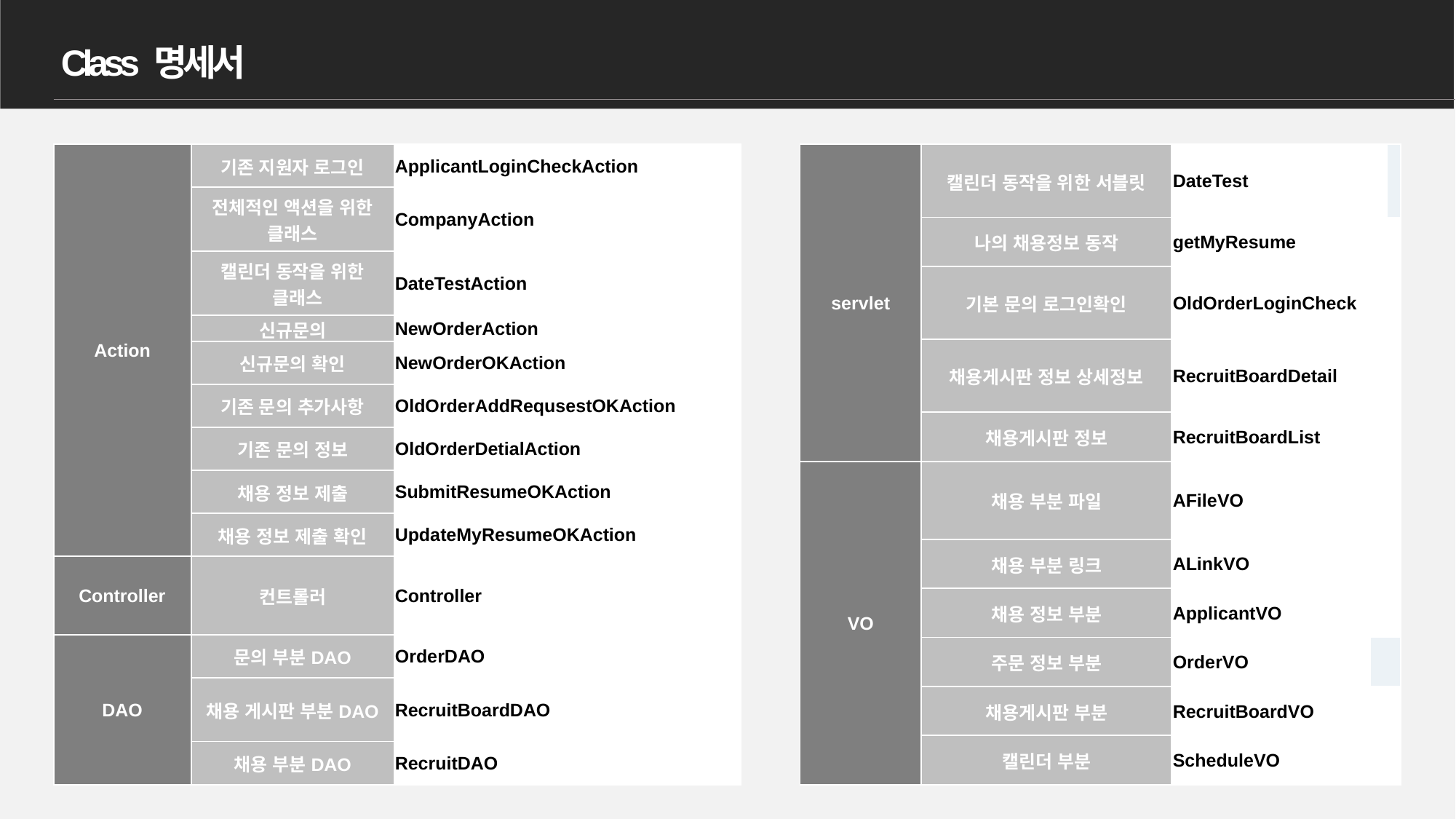

Class 명세서
| Action | 기존 지원자 로그인 | ApplicantLoginCheckAction |  |  |
| --- | --- | --- | --- | --- |
|  | 전체적인 액션을 위한 클래스 | CompanyAction |  |  |
|  | 캘린더 동작을 위한 클래스 | DateTestAction |  |  |
|  | 신규문의 | NewOrderAction |  |  |
| Action | 신규문의 확인 | NewOrderOKAction |  |  |
|  | 기존 문의 추가사항 | OldOrderAddRequsestOKAction |  |  |
|  | 기존 문의 정보 | OldOrderDetialAction |  |  |
|  | 채용 정보 제출 | SubmitResumeOKAction |  |  |
|  | 채용 정보 제출 확인 | UpdateMyResumeOKAction |  |  |
| Controller | 컨트롤러 |  |  |  |
| Controller | 컨트롤러 | Controller |  |  |
|  |  |  |  |  |
| DAO | 문의 부분DAO | OrderDAO |  |  |
| DAO | 채용 게시판 부분DAO | RecruitBoardDAO |  |  |
|  | 채용 부분DAO | RecruitDAO |  |  |
| servlet | 캘린더 동작을 위한 서블릿 | DateTest |  |  |  |
| --- | --- | --- | --- | --- | --- |
|  | 나의 채용정보 동작 | getMyResume |  |  |  |
| servlet | 기본 문의 로그인확인 | OldOrderLoginCheck |  |  |  |
|  | 채용게시판 정보 상세정보 | RecruitBoardDetail |  |  |  |
|  | 채용게시판 정보 | RecruitBoardList |  |  |  |
| VO | 채용 부분 파일 | AFileVO |  |  |  |
|  | 채용 부분 링크 | ALinkVO |  |  |  |
| VO | 채용 정보 부분 | ApplicantVO |  |  |  |
|  | 주문 정보 부분 | OrderVO |  |  |  |
|  | 채용게시판 부분 | RecruitBoardVO |  |  |  |
|  | 캘린더 부분 | ScheduleVO |  |  |  |